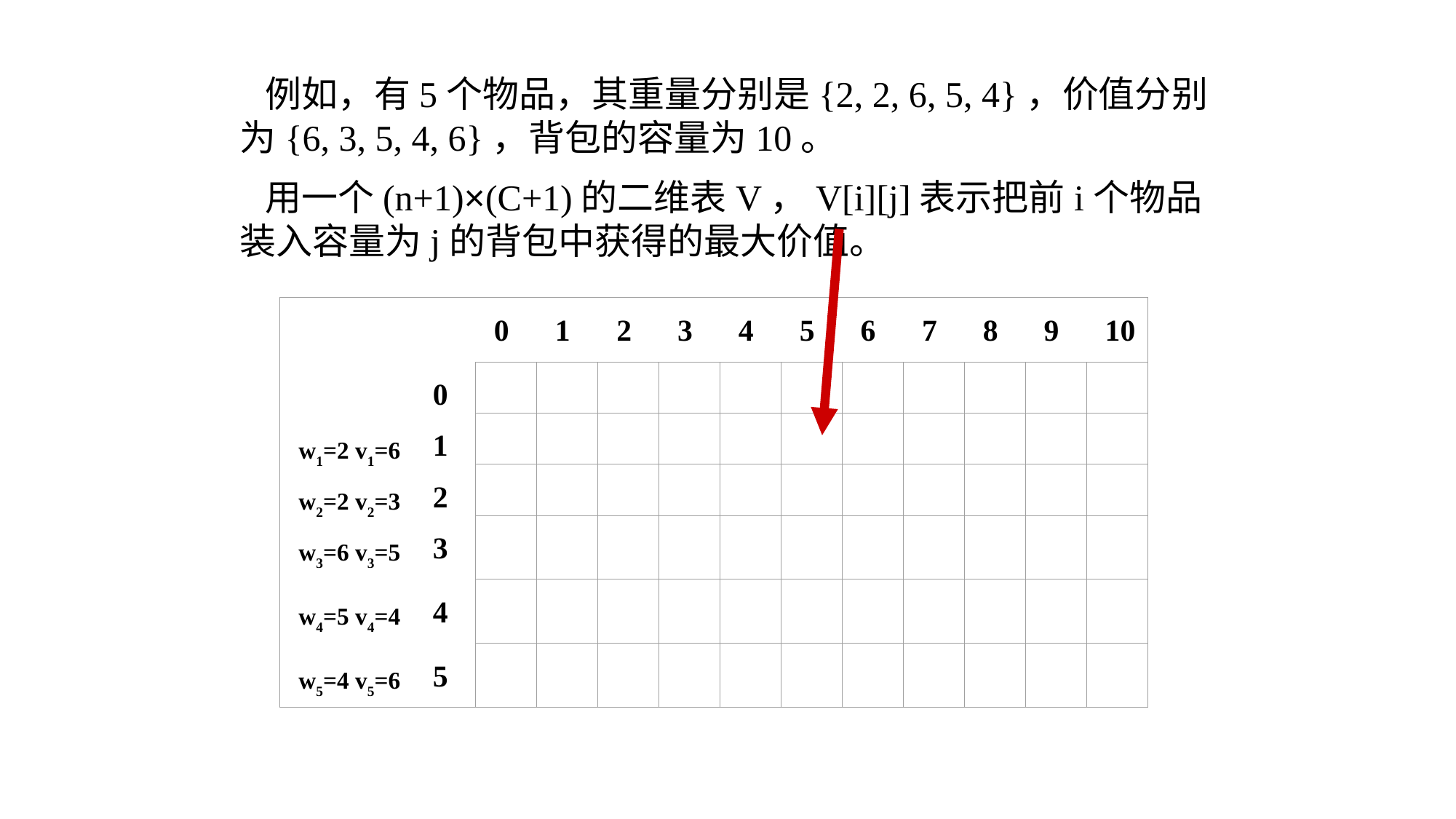

例如，有5个物品，其重量分别是{2, 2, 6, 5, 4}，价值分别为{6, 3, 5, 4, 6}，背包的容量为10。
  用一个(n+1)×(C+1)的二维表V，V[i][j]表示把前i个物品装入容量为j的背包中获得的最大价值。

0

1

2

3

4

5

6

7

8

9

10

0

w1=2 v1=6

1

w2=2 v2=3

2

w3=6 v3=5

3

w4=5 v4=4

4

w5=4 v5=6

5